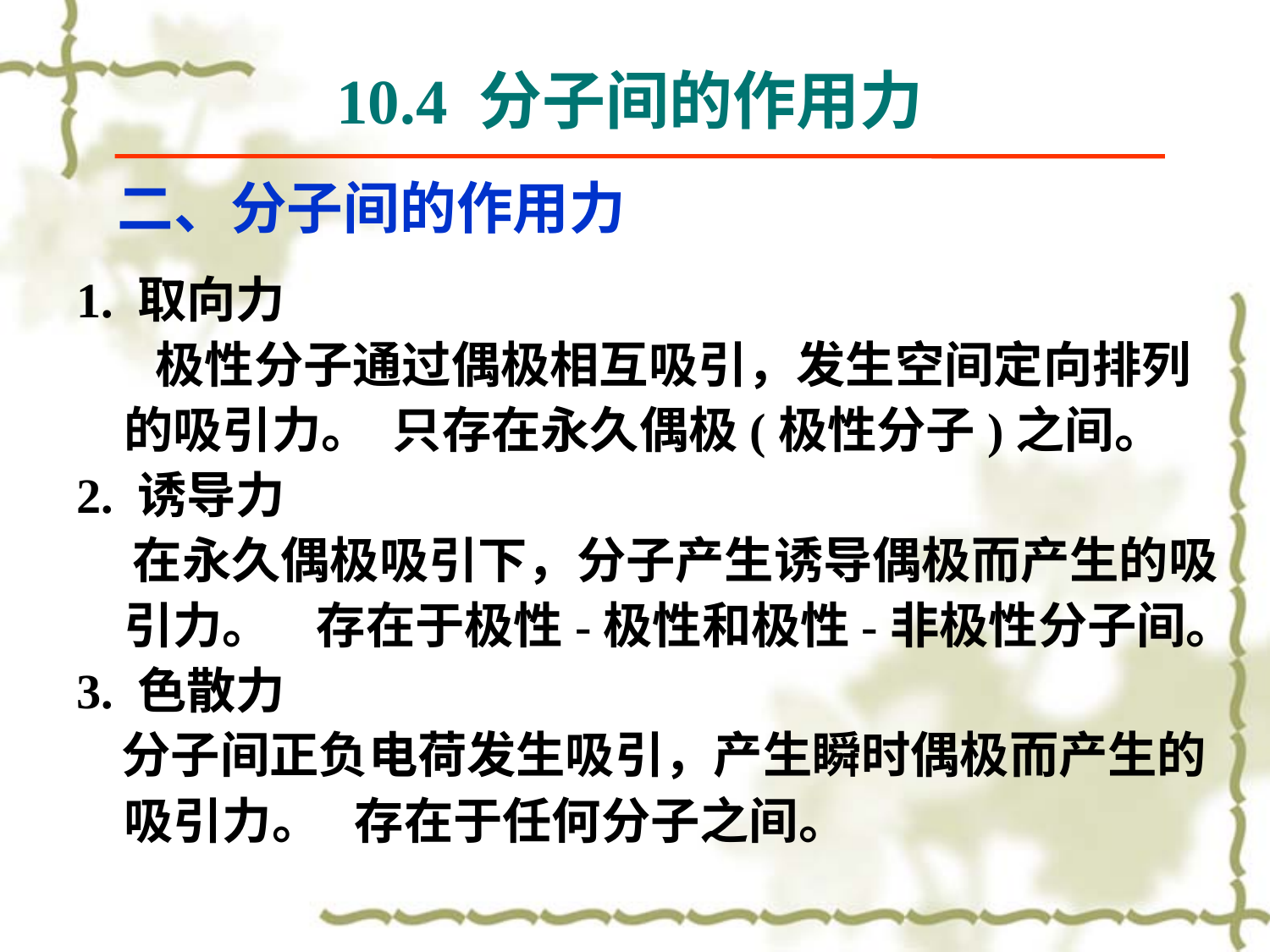

# 10.4 分子间的作用力

二、分子间的作用力
1. 取向力
      极性分子通过偶极相互吸引，发生空间定向排列的吸引力。  只存在永久偶极(极性分子)之间。
2. 诱导力
    在永久偶极吸引下，分子产生诱导偶极而产生的吸引力。    存在于极性-极性和极性-非极性分子间。
3. 色散力
   分子间正负电荷发生吸引，产生瞬时偶极而产生的吸引力。   存在于任何分子之间。